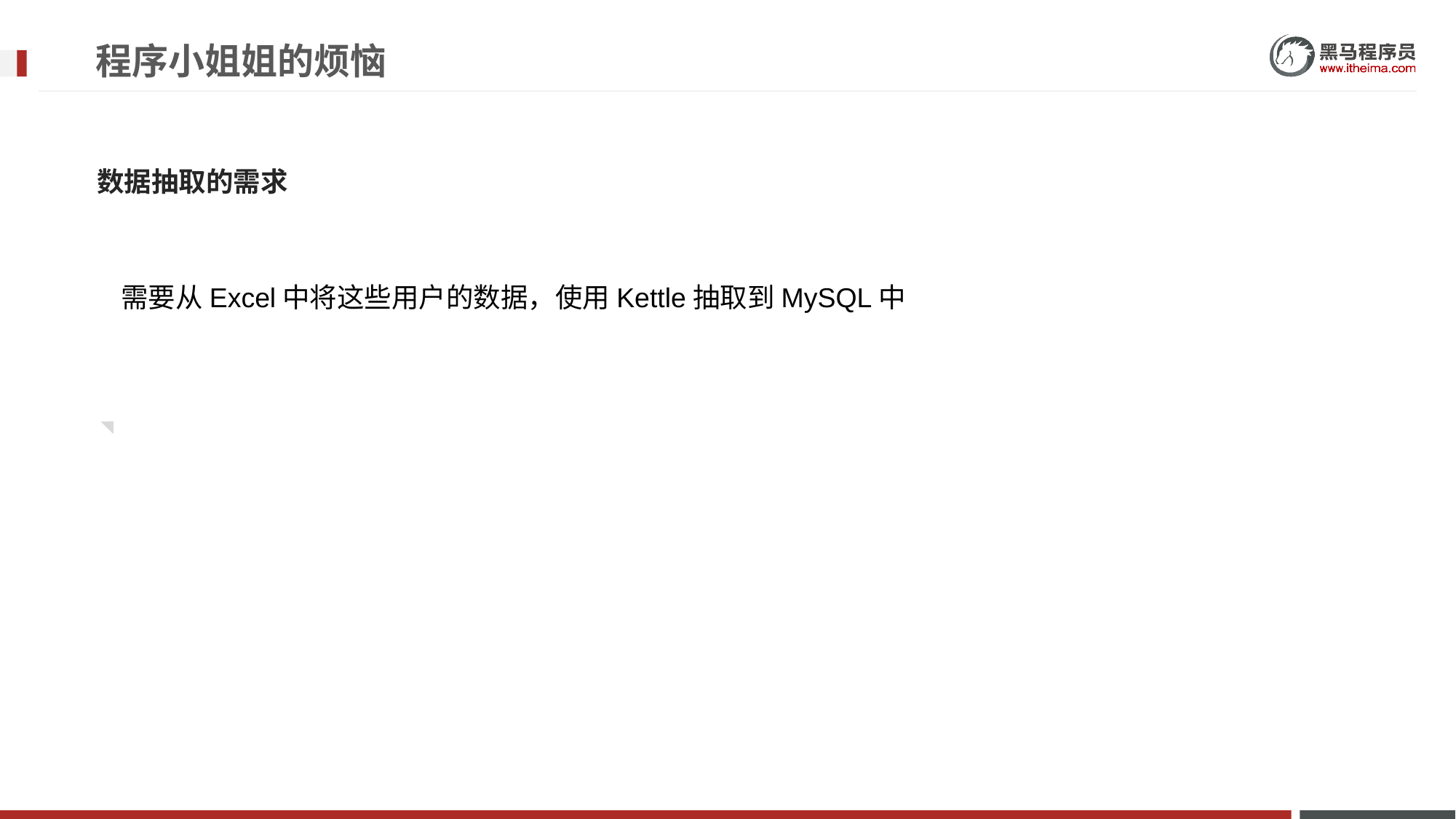

# 程序小姐姐的烦恼
数据抽取的需求
需要从Excel中将这些用户的数据，使用Kettle抽取到MySQL中